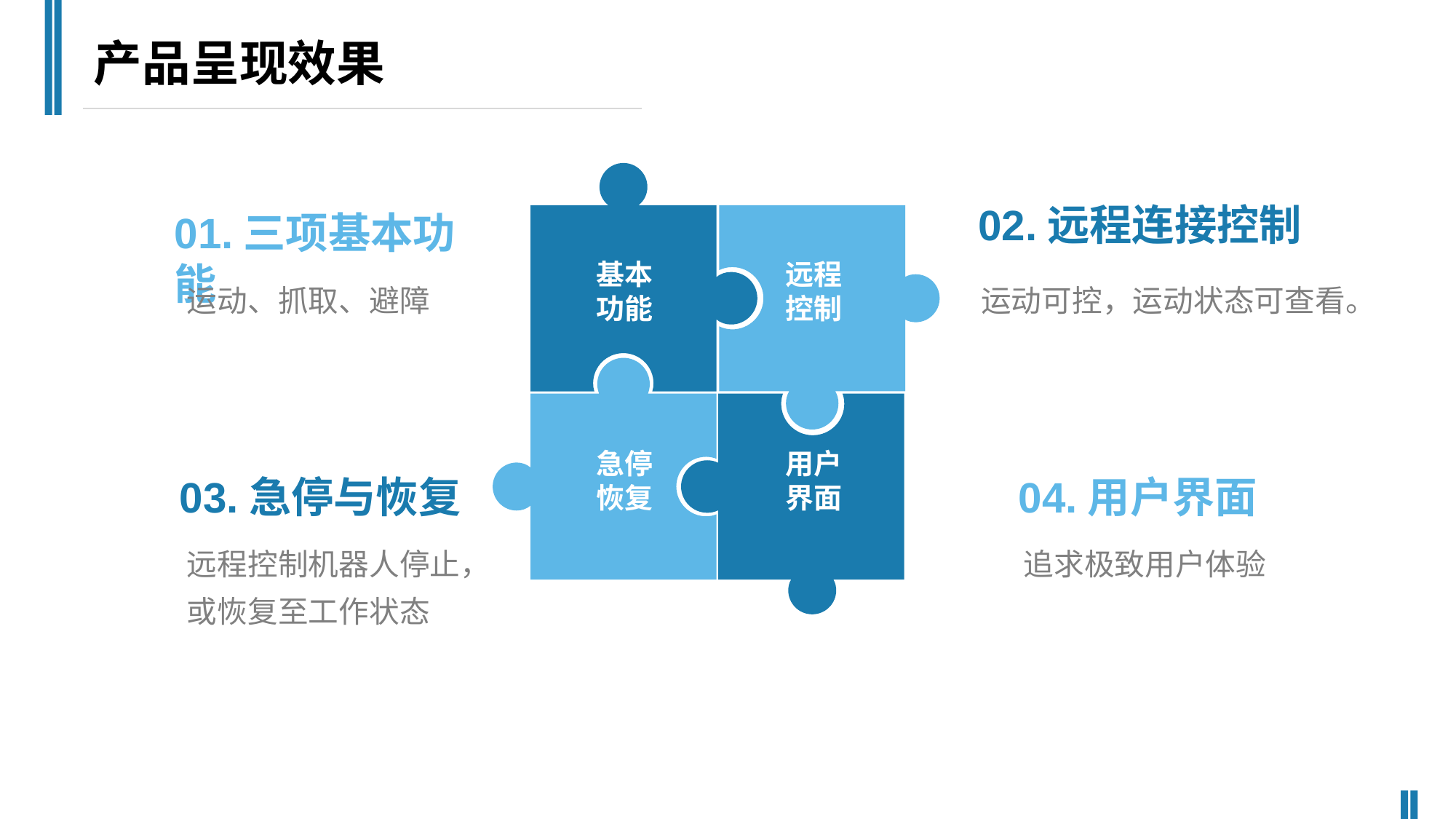

产品呈现效果

02.远程连接控制
01.三项基本功能

基本
功能
远程
控制
运动、抓取、避障
运动可控，运动状态可查看。

急停
恢复
用户
界面
03.急停与恢复
04.用户界面
远程控制机器人停止，或恢复至工作状态
追求极致用户体验